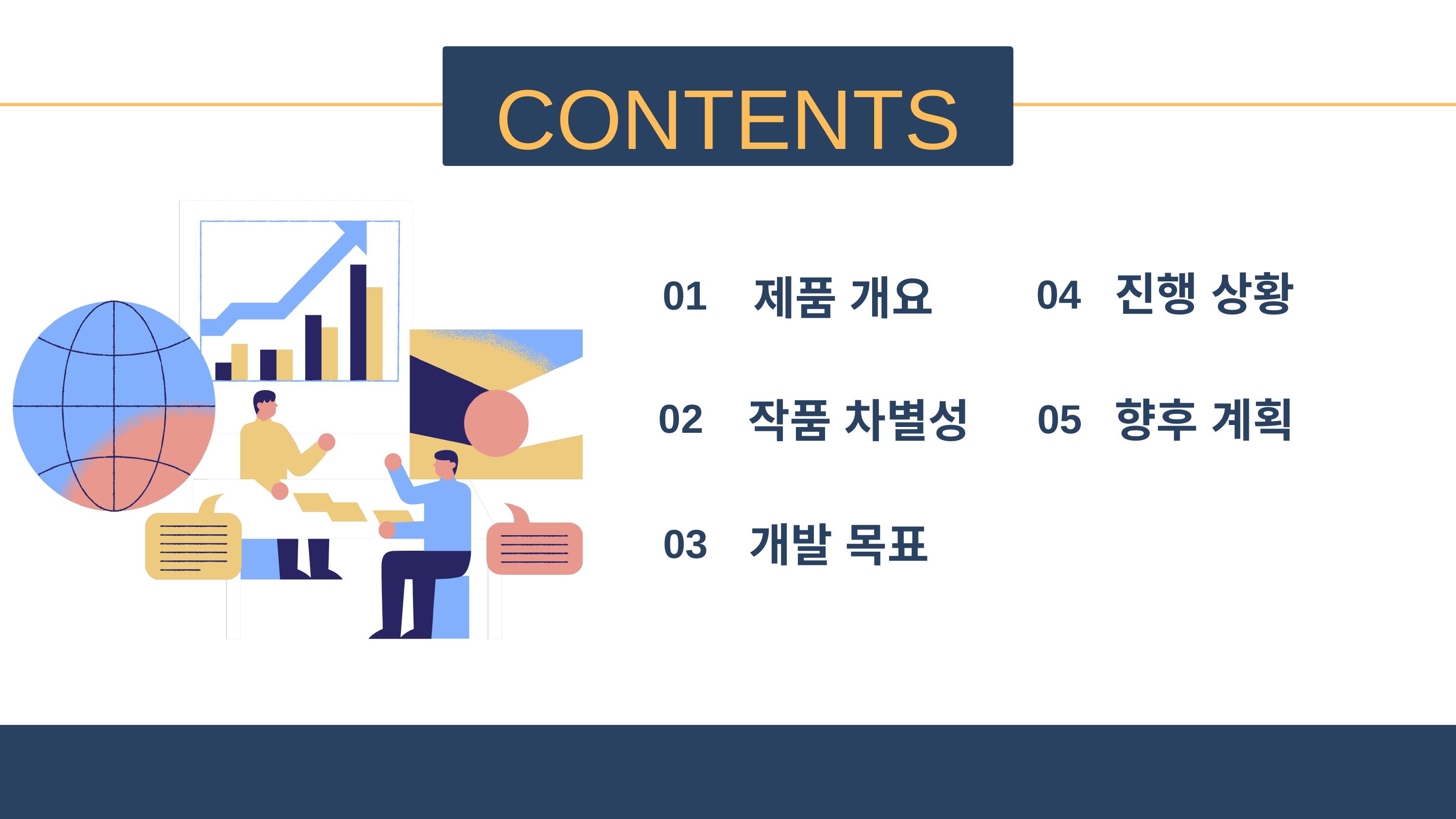

CONTENTS

진행 상황
제품 개요
04
01
향후 계획
작품 차별성
02
05
개발 목표
03